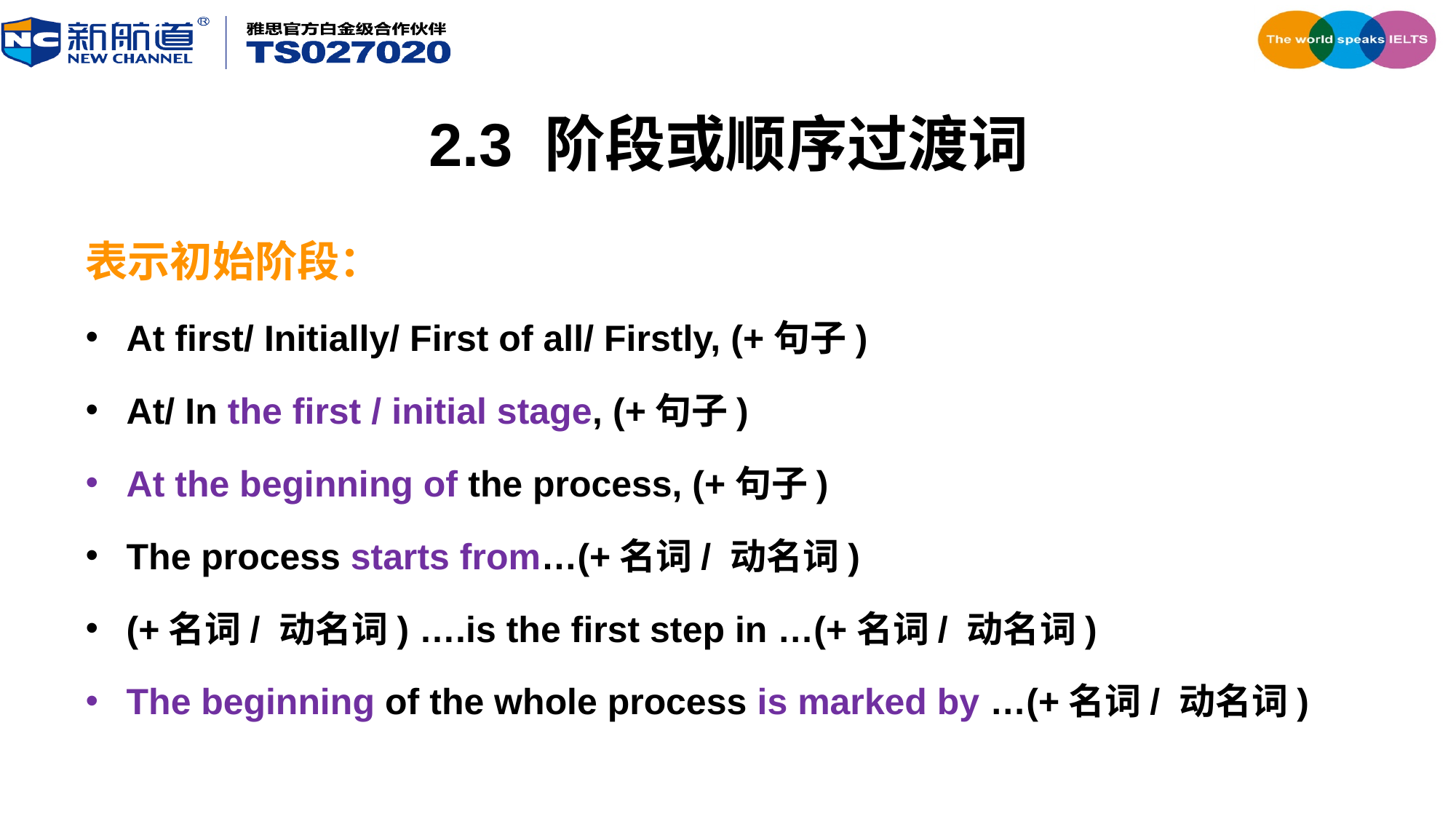

# 2.3 阶段或顺序过渡词
表示初始阶段：
At first/ Initially/ First of all/ Firstly, (+句子)
At/ In the first / initial stage, (+句子)
At the beginning of the process, (+句子)
The process starts from…(+名词/ 动名词)
(+名词/ 动名词) ….is the first step in …(+名词/ 动名词)
The beginning of the whole process is marked by …(+名词/ 动名词)